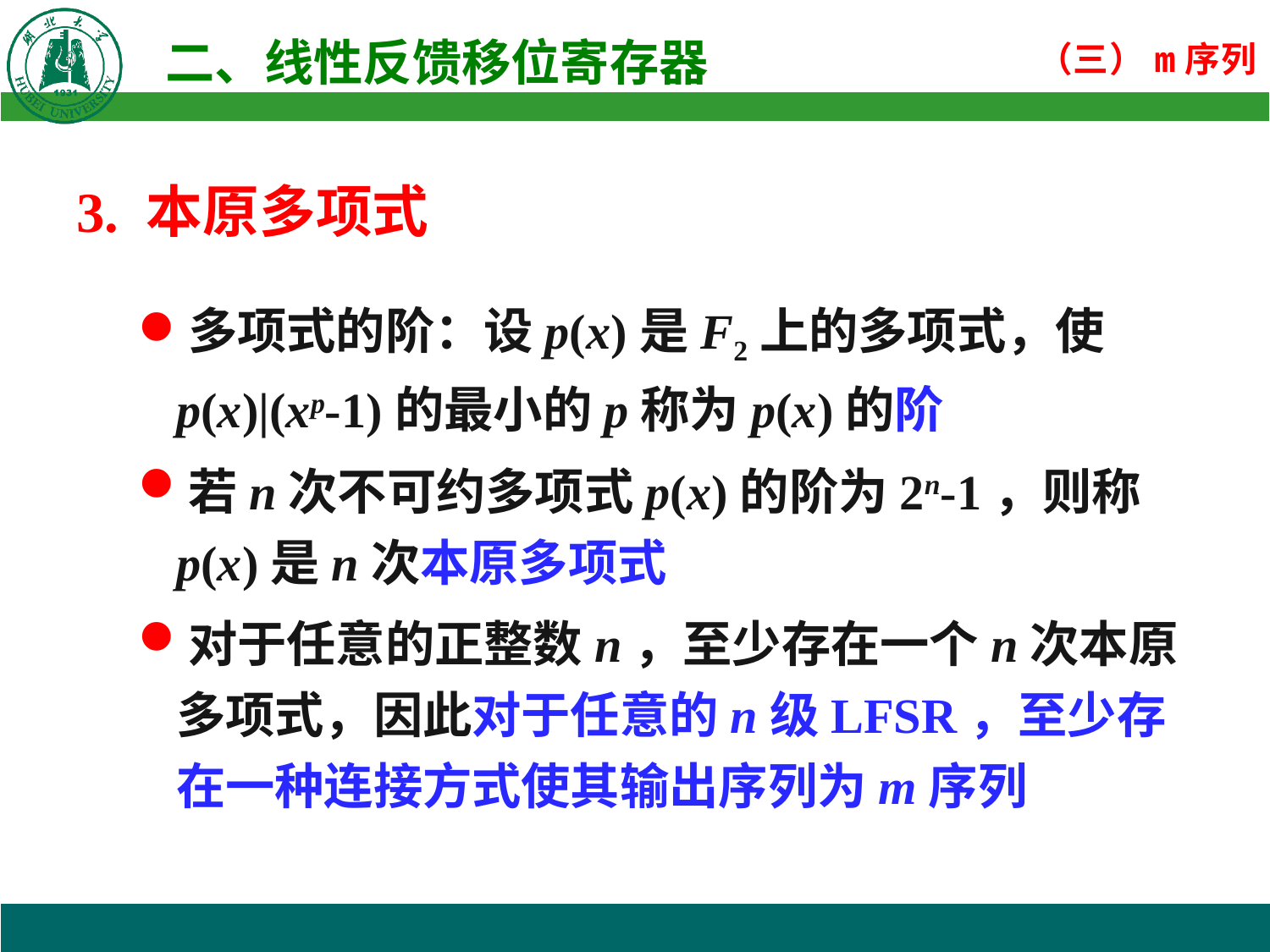

3. 本原多项式
多项式的阶：设p(x)是F2上的多项式，使p(x)|(xp-1)的最小的p称为p(x)的阶
若n次不可约多项式p(x)的阶为2n-1，则称p(x)是n次本原多项式
对于任意的正整数n，至少存在一个n次本原多项式，因此对于任意的n级LFSR，至少存在一种连接方式使其输出序列为m序列